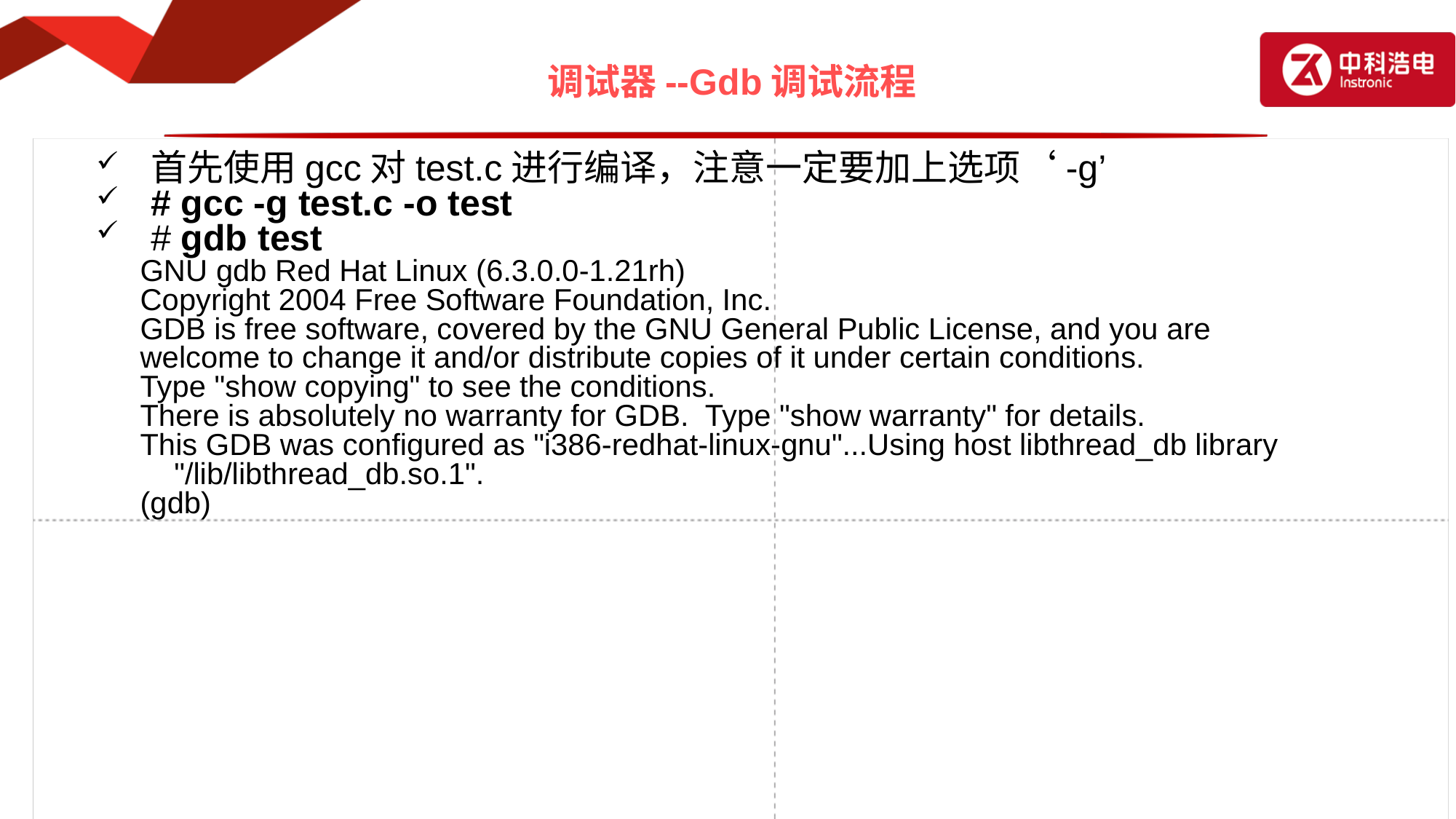

# 调试器--Gdb调试流程
首先使用gcc对test.c进行编译，注意一定要加上选项‘-g’
# gcc -g test.c -o test
# gdb test
GNU gdb Red Hat Linux (6.3.0.0-1.21rh)
Copyright 2004 Free Software Foundation, Inc.
GDB is free software, covered by the GNU General Public License, and you are
welcome to change it and/or distribute copies of it under certain conditions.
Type "show copying" to see the conditions.
There is absolutely no warranty for GDB.  Type "show warranty" for details.
This GDB was configured as "i386-redhat-linux-gnu"...Using host libthread_db library "/lib/libthread_db.so.1".
(gdb)